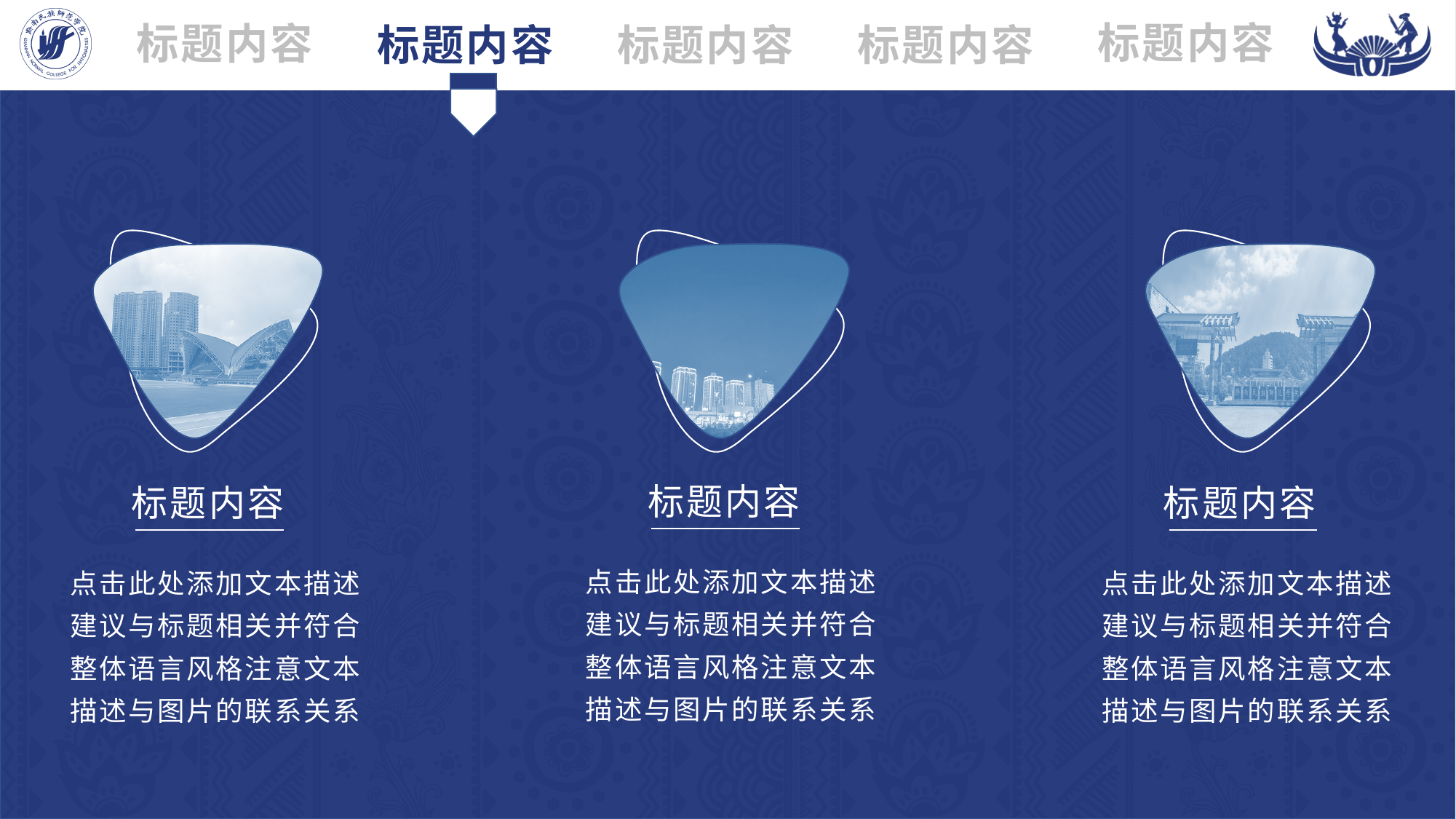

标题内容
标题内容
标题内容
标题内容
标题内容

标题内容
点击此处添加文本描述建议与标题相关并符合整体语言风格注意文本描述与图片的联系关系

标题内容
点击此处添加文本描述建议与标题相关并符合整体语言风格注意文本描述与图片的联系关系

标题内容
点击此处添加文本描述建议与标题相关并符合整体语言风格注意文本描述与图片的联系关系